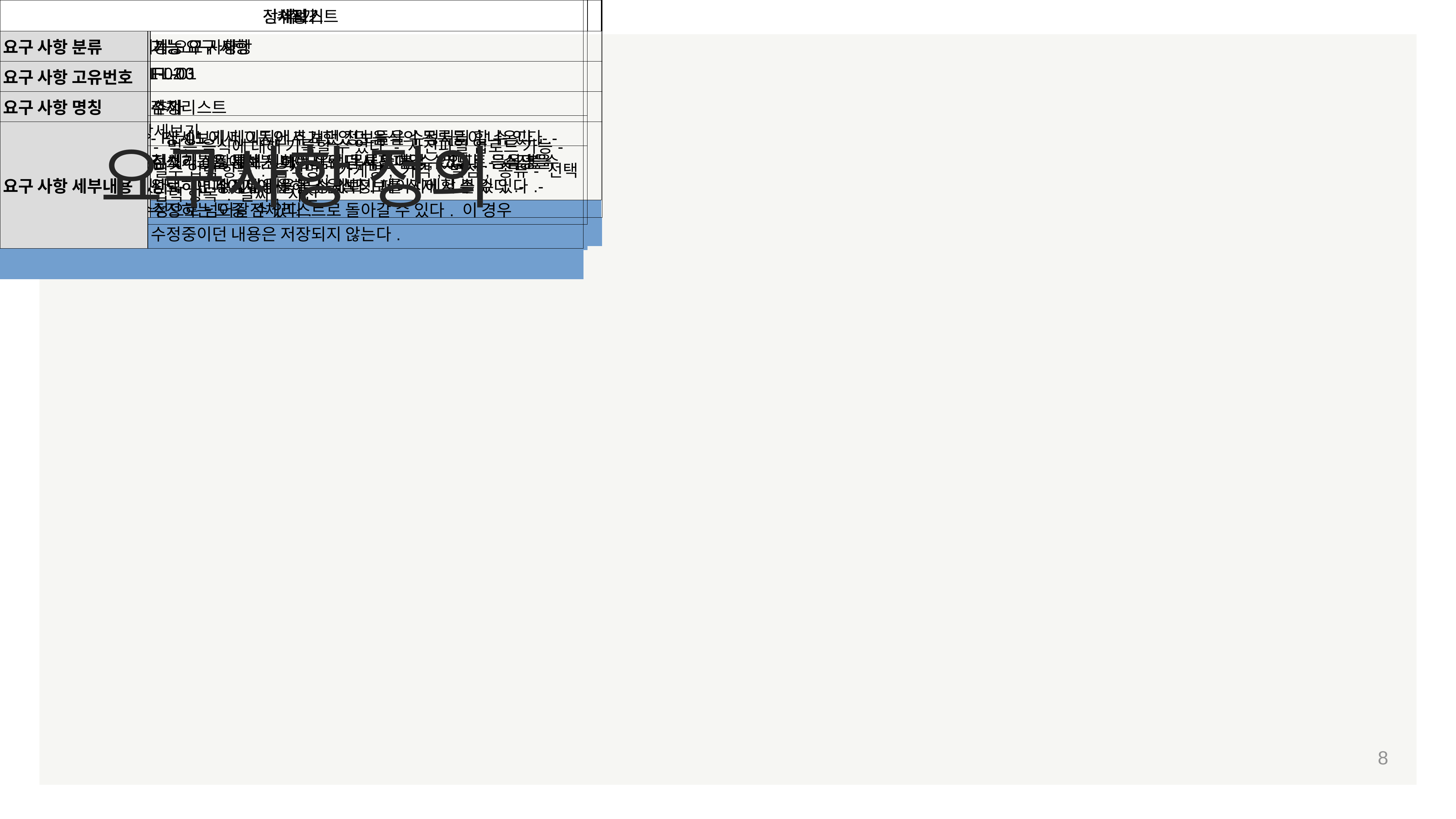

# 요구사항 정의
| 상세보기 |  |  |  |  |
| --- | --- | --- | --- | --- |
| 요구 사항 분류 | 기능 요구 사항 |  |  |  |
| 요구 사항 고유번호 | FL-02 |  |  |  |
| 요구 사항 명칭 | 상세보기 |  |  |  |
| 요구 사항 세부내용 | - 전체리스트에서는 보이지 않던 사진파일, 코멘트 등을 볼 수 있다. - 이 페이지에서 해당 음식정보를 삭제 할 수 있다. - 수정으로 넘어갈 수 있다. |  |  |  |
|  |  |  |  |  |
|  |  |  |  |  |
|  |  |  |  |  |
|  |  |  |  |  |
| 관련 요구 사항 | FL-00, FL-03 |  |  |  |
| 전체리스트 |  |  |  |  |
| --- | --- | --- | --- | --- |
| 요구 사항 분류 | 기능 요구 사항 |  |  |  |
| 요구 사항 고유번호 | FL-00 |  |  |  |
| 요구 사항 명칭 | 전체리스트 |  |  |  |
| 요구 사항 세부내용 | - FL-01에서 그동안 추가했었던 음식의 목록들이 나온다. - 검색기능을 통해 원하는 음식 목록만 볼 수 있다. - 음식명을 선택하면 상세내용을 볼 수 있다. |  |  |  |
|  |  |  |  |  |
|  |  |  |  |  |
|  |  |  |  |  |
|  |  |  |  |  |
| 관련 요구 사항 | FL-01, FL-02 |  |  |  |
| 추가 |  |  |  |  |
| --- | --- | --- | --- | --- |
| 요구 사항 분류 | 기능 요구 사항 |  |  |  |
| 요구 사항 고유번호 | FL-01 |  |  |  |
| 요구 사항 명칭 | 추가 |  |  |  |
| 요구 사항 세부내용 | - 먹은 음식에 대해 기록할 수 있다. - 사진파일 업로드 가능 - 필수 입력 항목 : 음식명, 가게명, 가격, 별점, 종류 - 선택 입력 항목 : 날짜, 사진 |  |  |  |
|  |  |  |  |  |
|  |  |  |  |  |
|  |  |  |  |  |
|  |  |  |  |  |
| 관련 요구 사항 | FL-00 |  |  |  |
| 수정 |  |  |  |  |
| --- | --- | --- | --- | --- |
| 요구 사항 분류 | 기능 요구 사항 |  |  |  |
| 요구 사항 고유번호 | FL-03 |  |  |  |
| 요구 사항 명칭 | 수정 |  |  |  |
| 요구 사항 세부내용 | - 상세보기 페이지에서 보던 정보들을 수정처리 할 수 있다. - 취소하고 상세보기 페이지로 다시 돌아갈 수 있다. - 수정을 완료하면 수정된 내용을 상세보기 페이지에서 볼 수 있다. - 수정하는 도중 전체리스트로 돌아갈 수 있다. 이 경우 수정중이던 내용은 저장되지 않는다. |  |  |  |
|  |  |  |  |  |
|  |  |  |  |  |
|  |  |  |  |  |
|  |  |  |  |  |
| 관련 요구 사항 | FL-00, FL-02 |  |  |  |
8